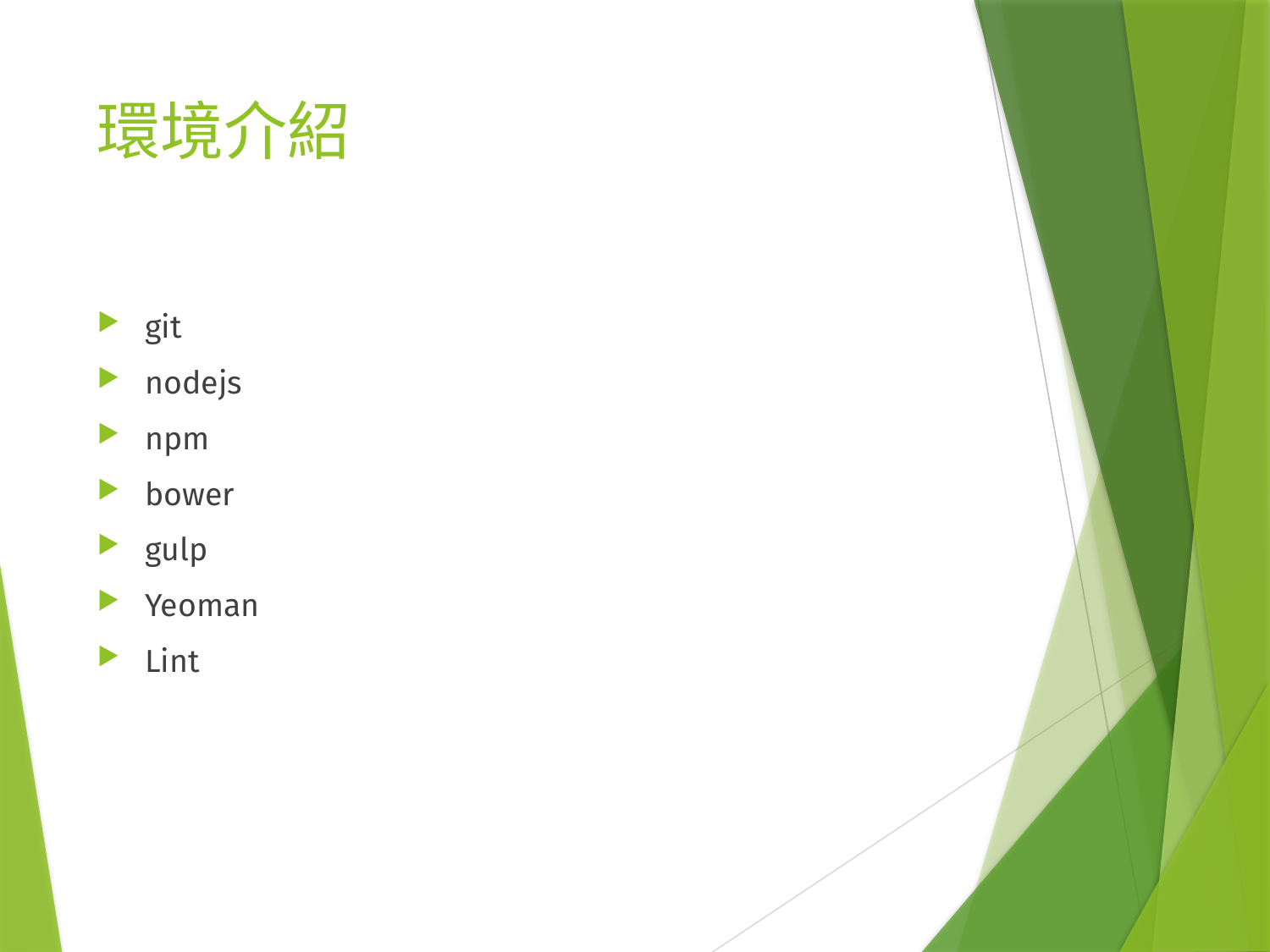

# 環境介紹
git
nodejs
npm
bower
gulp
Yeoman
Lint